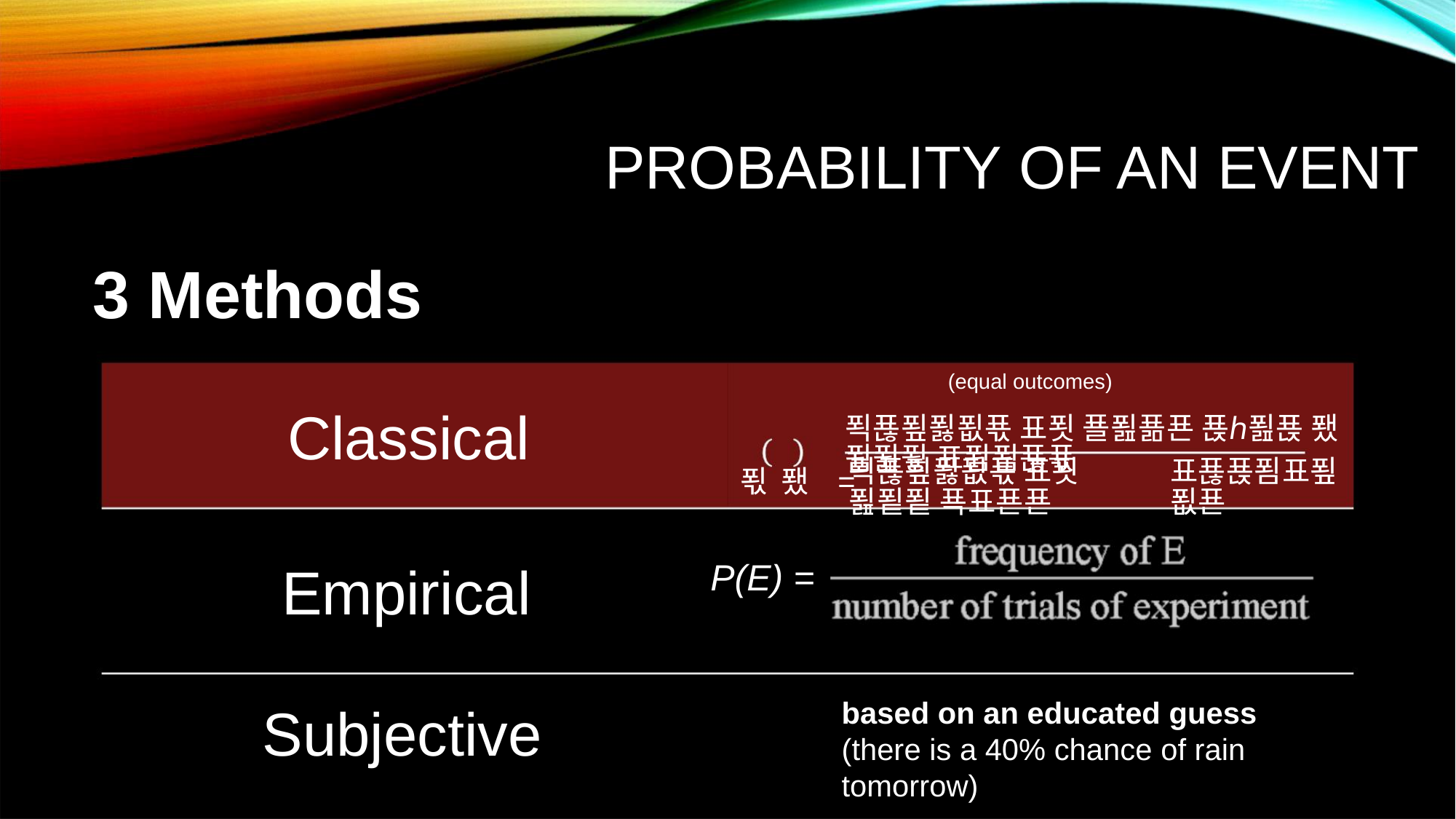

PROBABILITY OF AN EVENT
3 Methods
(equal outcomes)
Classical
푁푢푚푏푒푟 표푓 푤푎푦푠 푡ℎ푎푡 퐸 푐푎푛 표푐푐푢푟
푃 퐸 =
푁푢푚푏푒푟 표푓 푎푙푙 푝표푠푠
표푢푡푐표푚푒푠
Empirical
P(E) =
based on an educated guess
(there is a 40% chance of rain
tomorrow)
Subjective